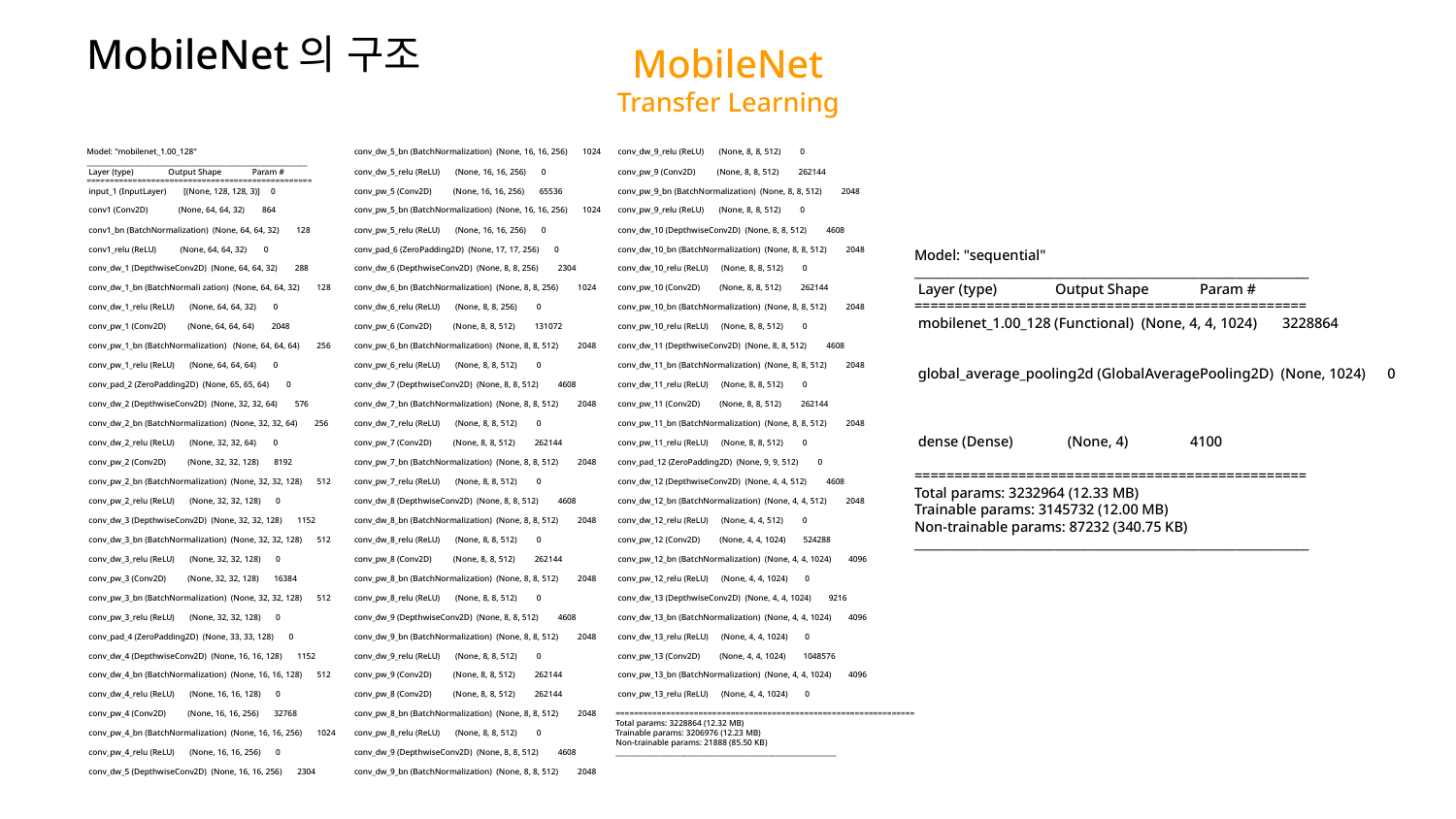

MobileNet의 구조
MobileNet
Transfer Learning
Model: "mobilenet_1.00_128"
_________________________________________________________________
 Layer (type)                Output Shape              Param #
=================================================
 input_1 (InputLayer)        [(None, 128, 128, 3)]     0

 conv1 (Conv2D)              (None, 64, 64, 32)        864

 conv1_bn (BatchNormalization)  (None, 64, 64, 32)        128

 conv1_relu (ReLU)           (None, 64, 64, 32)        0

 conv_dw_1 (DepthwiseConv2D)  (None, 64, 64, 32)        288

 conv_dw_1_bn (BatchNormali zation)  (None, 64, 64, 32)        128

 conv_dw_1_relu (ReLU)       (None, 64, 64, 32)        0

 conv_pw_1 (Conv2D)          (None, 64, 64, 64)        2048

 conv_pw_1_bn (BatchNormalization)   (None, 64, 64, 64)        256

 conv_pw_1_relu (ReLU)       (None, 64, 64, 64)        0

 conv_pad_2 (ZeroPadding2D)  (None, 65, 65, 64)        0

 conv_dw_2 (DepthwiseConv2D)  (None, 32, 32, 64)        576

 conv_dw_2_bn (BatchNormalization)  (None, 32, 32, 64)        256

 conv_dw_2_relu (ReLU)       (None, 32, 32, 64)        0

 conv_pw_2 (Conv2D)          (None, 32, 32, 128)       8192

 conv_pw_2_bn (BatchNormalization)  (None, 32, 32, 128)       512

 conv_pw_2_relu (ReLU)       (None, 32, 32, 128)       0

 conv_dw_3 (DepthwiseConv2D)  (None, 32, 32, 128)       1152

 conv_dw_3_bn (BatchNormalization)  (None, 32, 32, 128)       512

 conv_dw_3_relu (ReLU)       (None, 32, 32, 128)       0

 conv_pw_3 (Conv2D)          (None, 32, 32, 128)       16384

 conv_pw_3_bn (BatchNormalization)  (None, 32, 32, 128)       512

 conv_pw_3_relu (ReLU)       (None, 32, 32, 128)       0

 conv_pad_4 (ZeroPadding2D)  (None, 33, 33, 128)       0

 conv_dw_4 (DepthwiseConv2D)  (None, 16, 16, 128)       1152

 conv_dw_4_bn (BatchNormalization)  (None, 16, 16, 128)       512

 conv_dw_4_relu (ReLU)       (None, 16, 16, 128)       0

 conv_pw_4 (Conv2D)          (None, 16, 16, 256)       32768

 conv_pw_4_bn (BatchNormalization)  (None, 16, 16, 256)       1024

 conv_pw_4_relu (ReLU)       (None, 16, 16, 256)       0

 conv_dw_5 (DepthwiseConv2D)  (None, 16, 16, 256)       2304
 conv_dw_5_bn (BatchNormalization)  (None, 16, 16, 256)       1024

 conv_dw_5_relu (ReLU)       (None, 16, 16, 256)       0

 conv_pw_5 (Conv2D)          (None, 16, 16, 256)       65536

 conv_pw_5_bn (BatchNormalization)  (None, 16, 16, 256)       1024

 conv_pw_5_relu (ReLU)       (None, 16, 16, 256)       0

 conv_pad_6 (ZeroPadding2D)  (None, 17, 17, 256)       0

 conv_dw_6 (DepthwiseConv2D)  (None, 8, 8, 256)         2304

 conv_dw_6_bn (BatchNormalization)  (None, 8, 8, 256)         1024

 conv_dw_6_relu (ReLU)       (None, 8, 8, 256)         0

 conv_pw_6 (Conv2D)          (None, 8, 8, 512)         131072

 conv_pw_6_bn (BatchNormalization)  (None, 8, 8, 512)         2048

 conv_pw_6_relu (ReLU)       (None, 8, 8, 512)         0

 conv_dw_7 (DepthwiseConv2D)  (None, 8, 8, 512)         4608

 conv_dw_7_bn (BatchNormalization)  (None, 8, 8, 512)         2048

 conv_dw_7_relu (ReLU)       (None, 8, 8, 512)         0

 conv_pw_7 (Conv2D)          (None, 8, 8, 512)         262144

 conv_pw_7_bn (BatchNormalization)  (None, 8, 8, 512)         2048

 conv_pw_7_relu (ReLU)       (None, 8, 8, 512)         0

 conv_dw_8 (DepthwiseConv2D)  (None, 8, 8, 512)         4608

 conv_dw_8_bn (BatchNormalization)  (None, 8, 8, 512)         2048

 conv_dw_8_relu (ReLU)       (None, 8, 8, 512)         0

 conv_pw_8 (Conv2D)          (None, 8, 8, 512)         262144

 conv_pw_8_bn (BatchNormalization)  (None, 8, 8, 512)         2048

 conv_pw_8_relu (ReLU)       (None, 8, 8, 512)         0

 conv_dw_9 (DepthwiseConv2D)  (None, 8, 8, 512)         4608

 conv_dw_9_bn (BatchNormalization)  (None, 8, 8, 512)         2048

 conv_dw_9_relu (ReLU)       (None, 8, 8, 512)         0

 conv_pw_9 (Conv2D)          (None, 8, 8, 512)         262144

 conv_pw_8 (Conv2D)          (None, 8, 8, 512)         262144

 conv_pw_8_bn (BatchNormalization)  (None, 8, 8, 512)         2048

 conv_pw_8_relu (ReLU)       (None, 8, 8, 512)         0

 conv_dw_9 (DepthwiseConv2D)  (None, 8, 8, 512)         4608

 conv_dw_9_bn (BatchNormalization)  (None, 8, 8, 512)         2048
 conv_dw_9_relu (ReLU)       (None, 8, 8, 512)         0

 conv_pw_9 (Conv2D)          (None, 8, 8, 512)         262144

 conv_pw_9_bn (BatchNormalization)  (None, 8, 8, 512)         2048

 conv_pw_9_relu (ReLU)       (None, 8, 8, 512)         0

 conv_dw_10 (DepthwiseConv2D)  (None, 8, 8, 512)         4608

 conv_dw_10_bn (BatchNormalization)  (None, 8, 8, 512)         2048

 conv_dw_10_relu (ReLU)      (None, 8, 8, 512)         0

 conv_pw_10 (Conv2D)         (None, 8, 8, 512)         262144

 conv_pw_10_bn (BatchNormalization)  (None, 8, 8, 512)         2048

 conv_pw_10_relu (ReLU)      (None, 8, 8, 512)         0

 conv_dw_11 (DepthwiseConv2D)  (None, 8, 8, 512)         4608

 conv_dw_11_bn (BatchNormalization)  (None, 8, 8, 512)         2048

 conv_dw_11_relu (ReLU)      (None, 8, 8, 512)         0

 conv_pw_11 (Conv2D)         (None, 8, 8, 512)         262144

 conv_pw_11_bn (BatchNormalization)  (None, 8, 8, 512)         2048

 conv_pw_11_relu (ReLU)      (None, 8, 8, 512)         0

 conv_pad_12 (ZeroPadding2D)  (None, 9, 9, 512)         0

 conv_dw_12 (DepthwiseConv2D)  (None, 4, 4, 512)         4608

 conv_dw_12_bn (BatchNormalization)  (None, 4, 4, 512)         2048

 conv_dw_12_relu (ReLU)      (None, 4, 4, 512)         0

 conv_pw_12 (Conv2D)         (None, 4, 4, 1024)        524288

 conv_pw_12_bn (BatchNormalization)  (None, 4, 4, 1024)        4096

 conv_pw_12_relu (ReLU)      (None, 4, 4, 1024)        0

 conv_dw_13 (DepthwiseConv2D)  (None, 4, 4, 1024)        9216

 conv_dw_13_bn (BatchNormalization)  (None, 4, 4, 1024)        4096

 conv_dw_13_relu (ReLU)      (None, 4, 4, 1024)        0

 conv_pw_13 (Conv2D)         (None, 4, 4, 1024)        1048576

 conv_pw_13_bn (BatchNormalization)  (None, 4, 4, 1024)        4096

 conv_pw_13_relu (ReLU)      (None, 4, 4, 1024)        0

=================================================================
Total params: 3228864 (12.32 MB)
Trainable params: 3206976 (12.23 MB)
Non-trainable params: 21888 (85.50 KB)
_________________________________________________________________
Model: "sequential"
_________________________________________________________________
 Layer (type)                Output Shape              Param #
=================================================
 mobilenet_1.00_128 (Functional)  (None, 4, 4, 1024)       3228864

 global_average_pooling2d (GlobalAveragePooling2D)  (None, 1024)      0

 dense (Dense)               (None, 4)                 4100

=================================================
Total params: 3232964 (12.33 MB)
Trainable params: 3145732 (12.00 MB)
Non-trainable params: 87232 (340.75 KB)
_________________________________________________________________